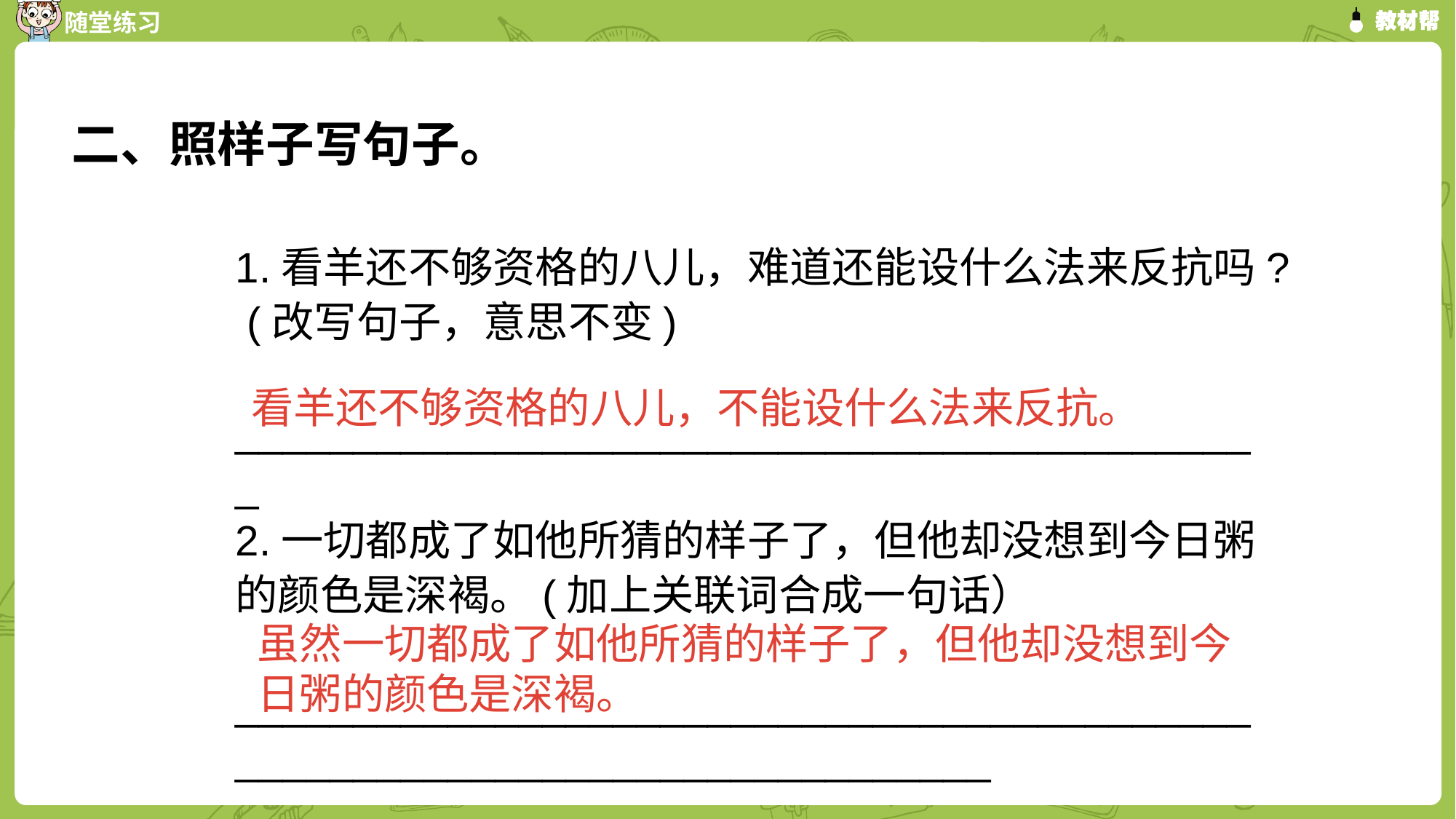

二、照样子写句子。
1.看羊还不够资格的八儿，难道还能设什么法来反抗吗? (改写句子，意思不变)

____________________________________________
2.一切都成了如他所猜的样子了，但他却没想到今日粥的颜色是深褐。(加上关联词合成一句话）

___________________________________________________________________________
看羊还不够资格的八儿，不能设什么法来反抗。
虽然一切都成了如他所猜的样子了，但他却没想到今日粥的颜色是深褐。